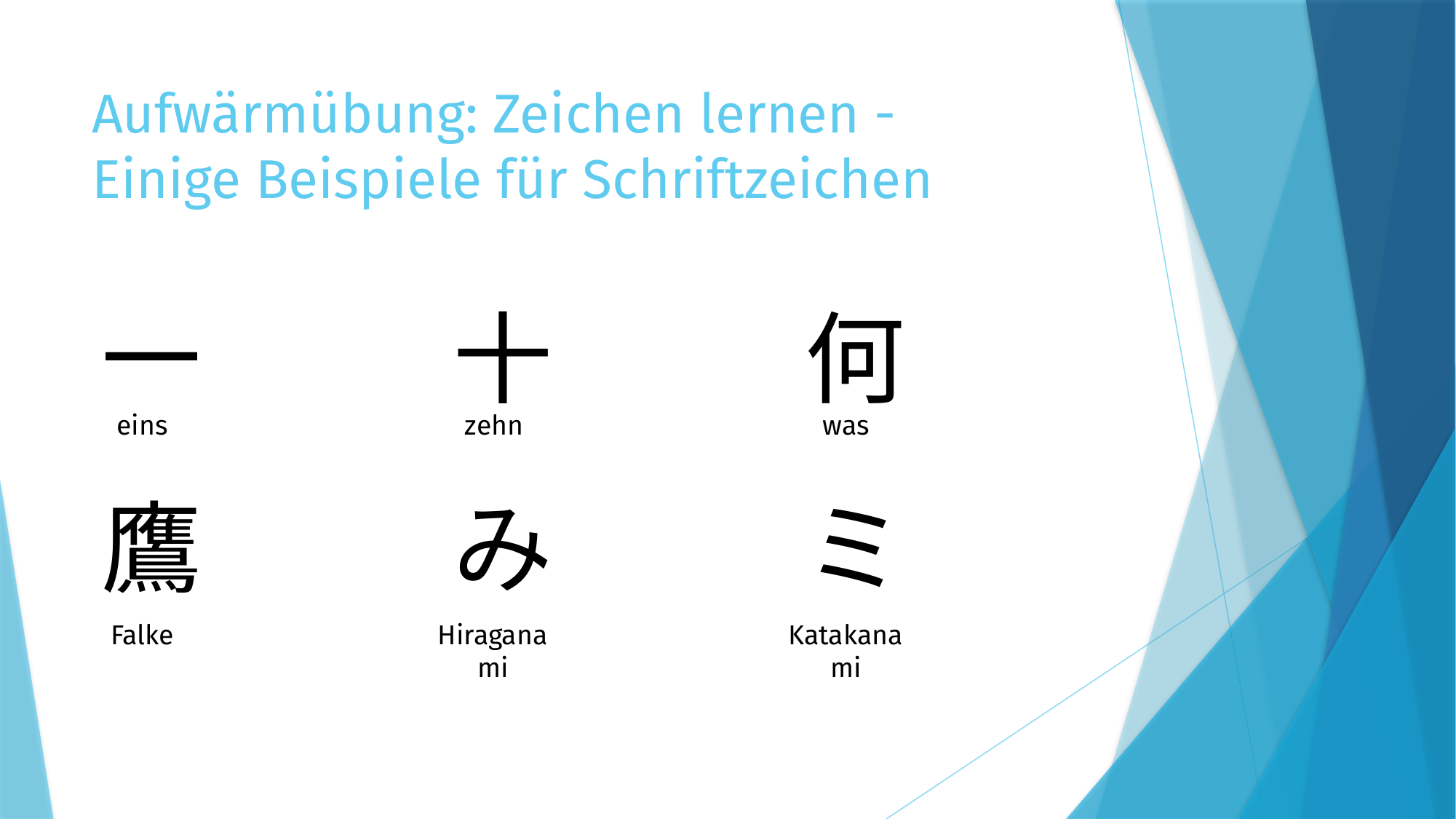

# Aufwärmübung: Zeichen lernen - Einige Beispiele für Schriftzeichen
一
十
何
eins
zehn
was
鷹
み
ミ
Falke
Hiraganami
Katakana
mi